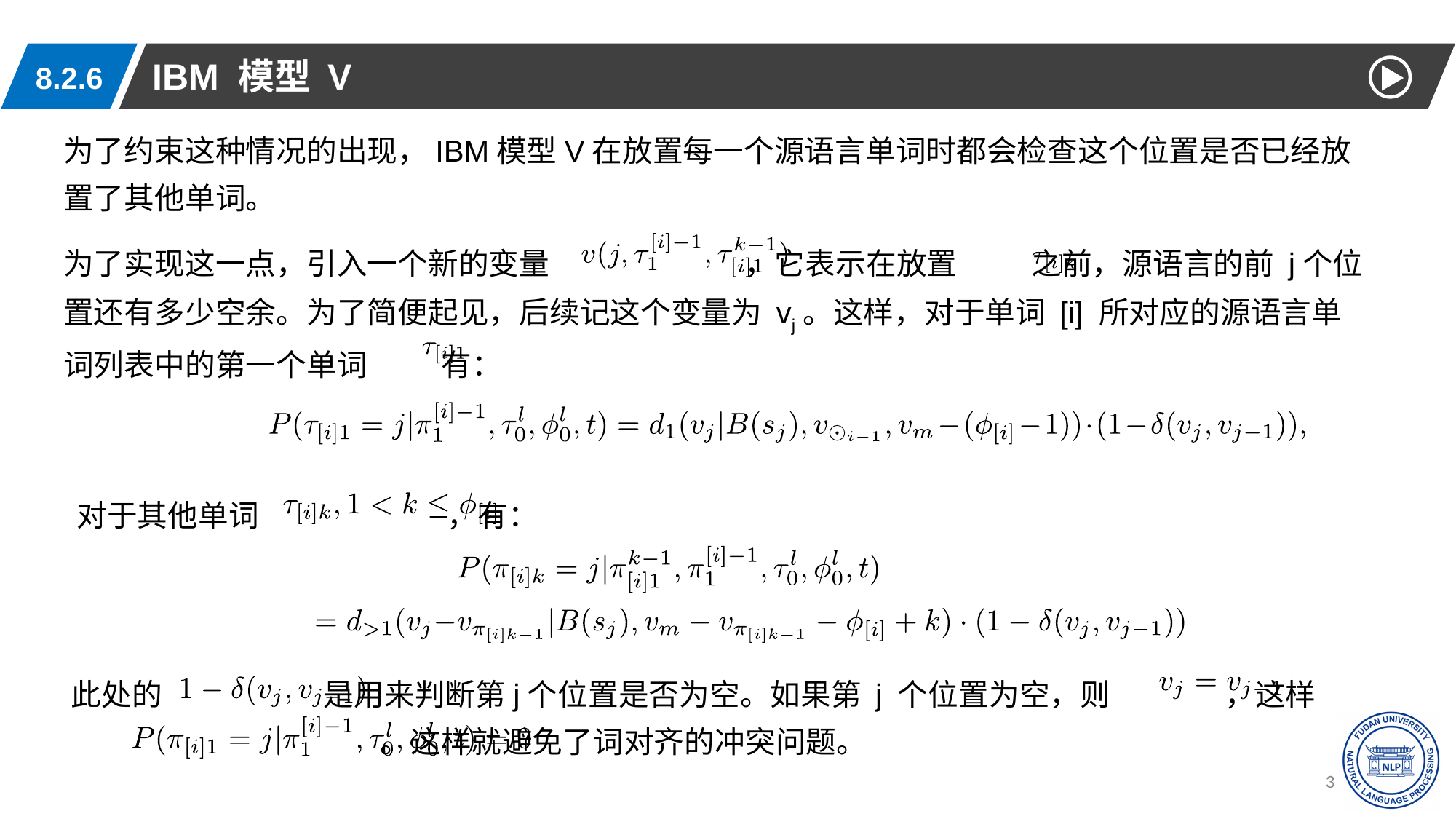

IBM 模型 V
8.2.6

为了约束这种情况的出现，IBM模型V在放置每一个源语言单词时都会检查这个位置是否已经放置了其他单词。
为了实现这一点，引入一个新的变量                             ，它表示在放置           之前，源语言的前 j个位置还有多少空余。为了简便起见，后续记这个变量为 vj。这样，对于单词 [i] 所对应的源语言单词列表中的第一个单词           有：

对于其他单词                            ，有：

此处的                        是用来判断第j个位置是否为空。如果第 j 个位置为空，则                 ，这样                                                      。这样就避免了词对齐的冲突问题。

34